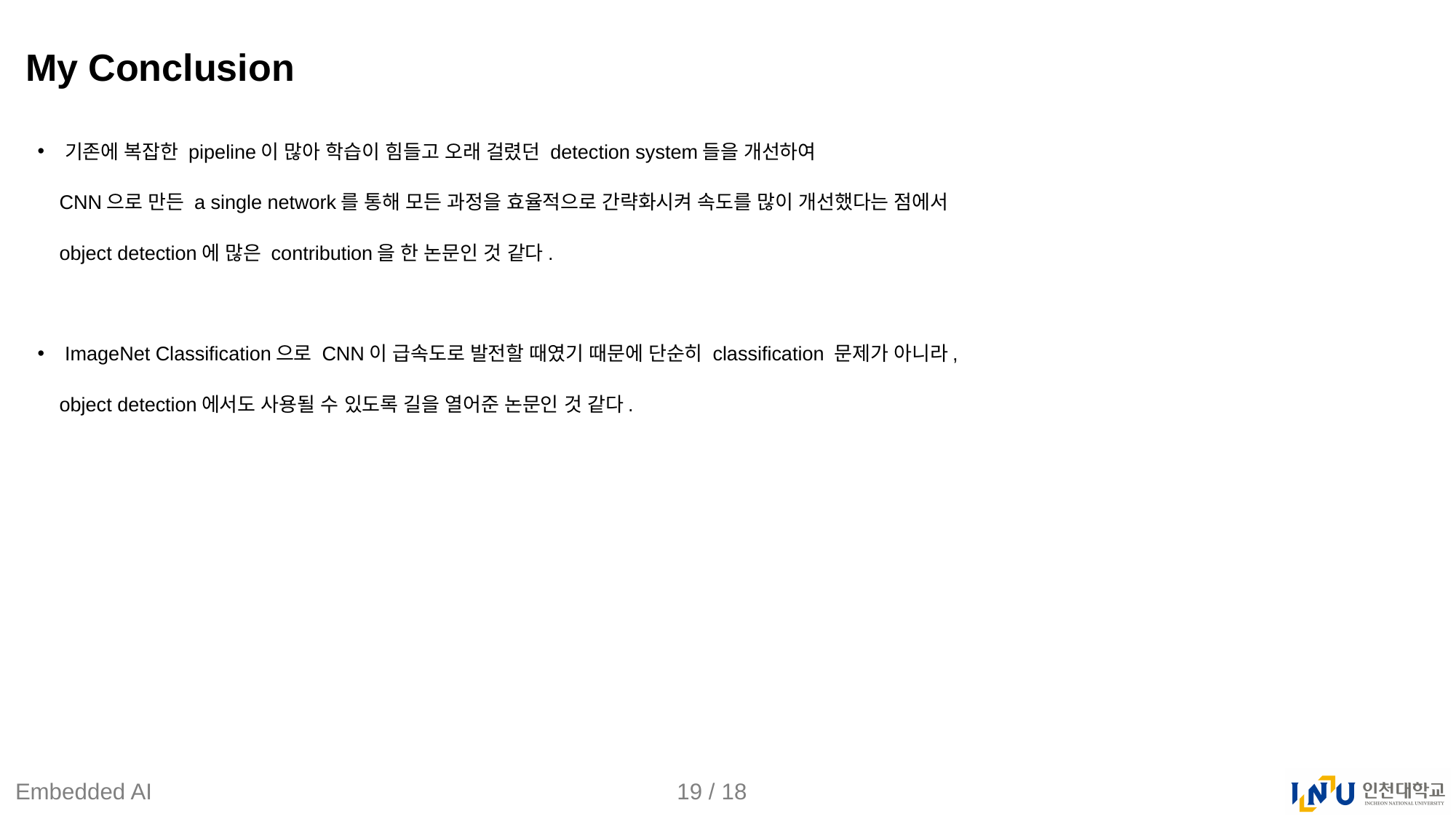

# My Conclusion
기존에 복잡한 pipeline이 많아 학습이 힘들고 오래 걸렸던 detection system들을 개선하여
    CNN으로 만든 a single network를 통해 모든 과정을 효율적으로 간략화시켜 속도를 많이 개선했다는 점에서
    object detection에 많은 contribution을 한 논문인 것 같다.

ImageNet Classification으로 CNN이 급속도로 발전할 때였기 때문에 단순히 classification 문제가 아니라,
    object detection에서도 사용될 수 있도록 길을 열어준 논문인 것 같다.